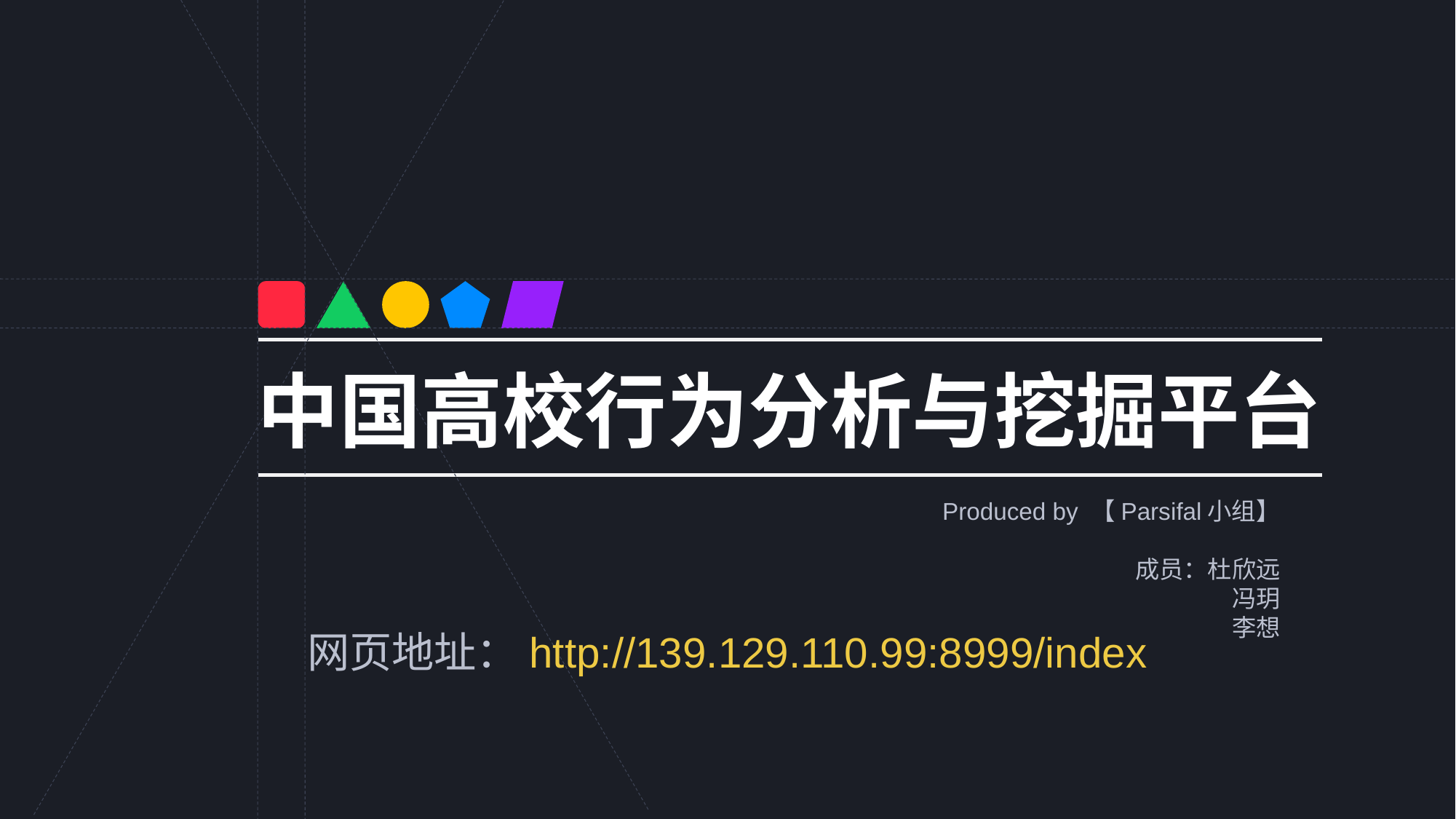

中国高校行为分析与挖掘平台
Produced by 【Parsifal小组】

成员：杜欣远
冯玥
李想
网页地址：http://139.129.110.99:8999/index